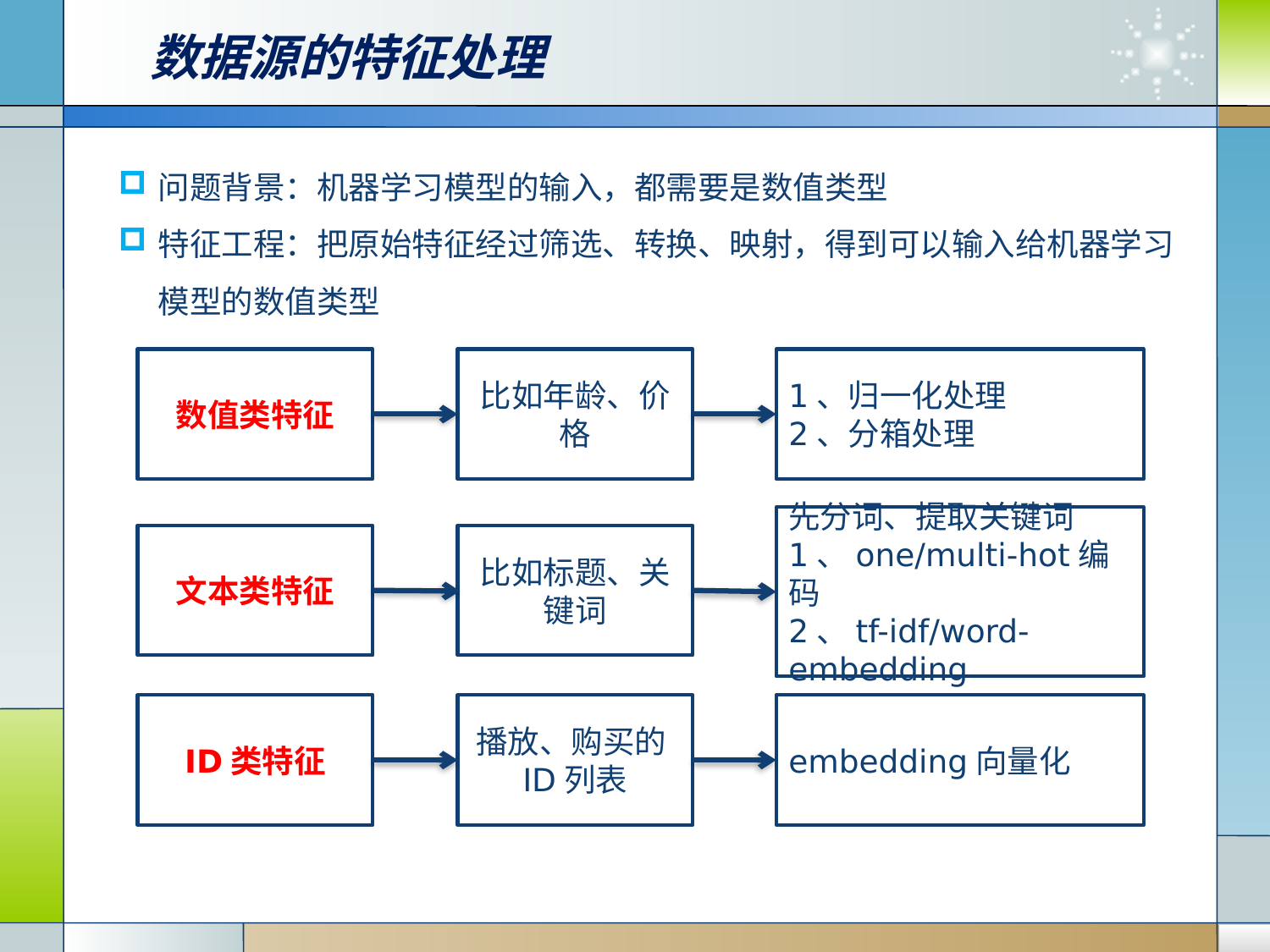

# 数据源的特征处理
问题背景：机器学习模型的输入，都需要是数值类型
特征工程：把原始特征经过筛选、转换、映射，得到可以输入给机器学习模型的数值类型
数值类特征
比如年龄、价格
1、归一化处理
2、分箱处理
先分词、提取关键词
1、one/multi-hot编码
2、tf-idf/word-embedding
文本类特征
比如标题、关键词
ID类特征
播放、购买的ID列表
embedding向量化